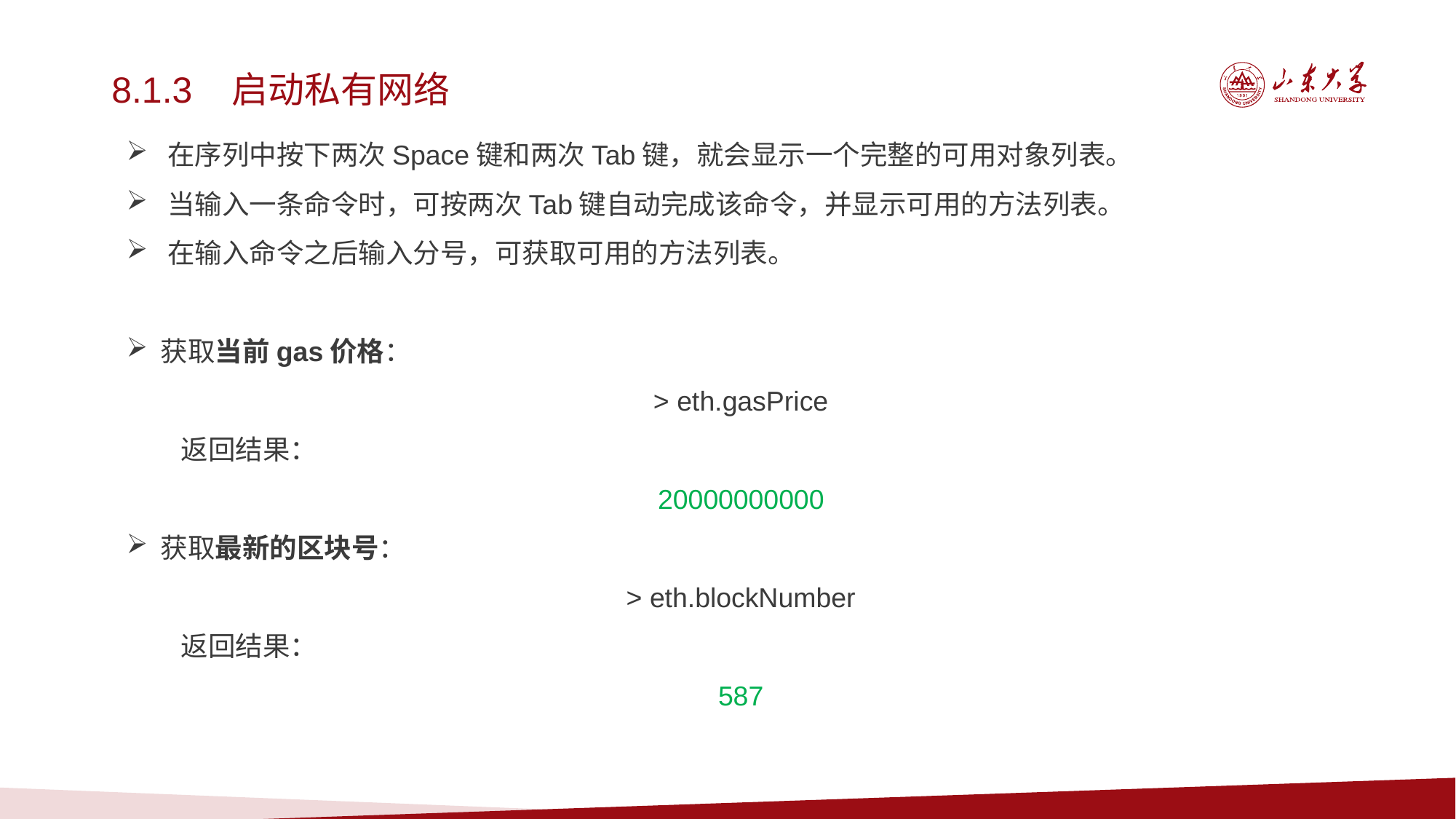

8.1.3   启动私有网络
在序列中按下两次Space键和两次Tab键，就会显示一个完整的可用对象列表。
当输入一条命令时，可按两次Tab键自动完成该命令，并显示可用的方法列表。
在输入命令之后输入分号，可获取可用的方法列表。

获取当前gas价格：
> eth.gasPrice
返回结果：
20000000000
获取最新的区块号：
> eth.blockNumber
返回结果：
587